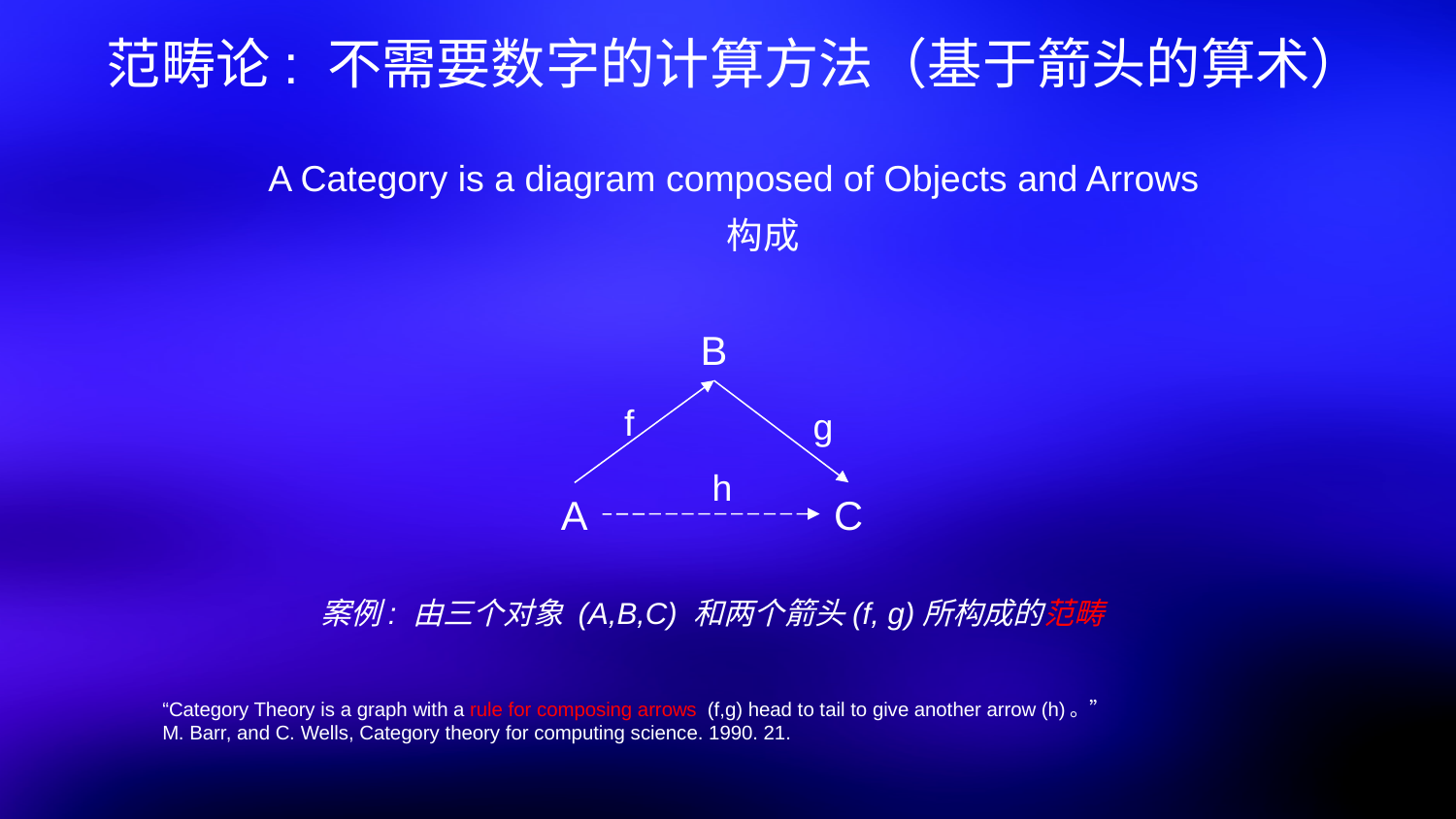

范畴论: 不需要数字的计算方法（基于箭头的算术）
A Category is a diagram composed of Objects and Arrows
构成
B
f
g
h
C
A
案例: 由三个对象 (A,B,C) 和两个箭头(f, g)所构成的范畴
“Category Theory is a graph with a rule for composing arrows  (f,g) head to tail to give another arrow (h)。”
M. Barr, and C. Wells, Category theory for computing science. 1990. 21.